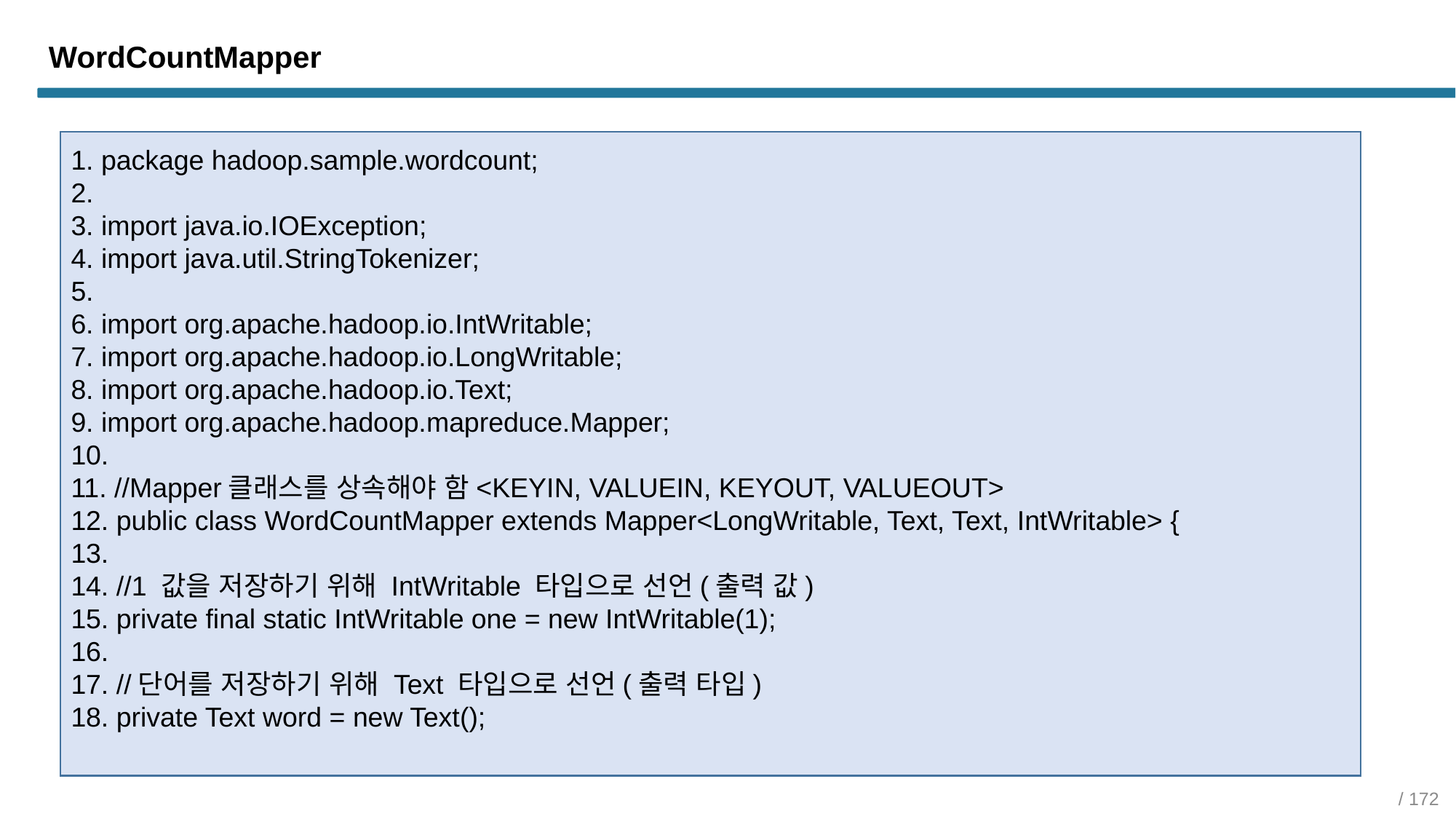

WordCountMapper
1. package hadoop.sample.wordcount;
2.
3. import java.io.IOException;
4. import java.util.StringTokenizer;
5.
6. import org.apache.hadoop.io.IntWritable;
7. import org.apache.hadoop.io.LongWritable;
8. import org.apache.hadoop.io.Text;
9. import org.apache.hadoop.mapreduce.Mapper;
10.
11. //Mapper클래스를 상속해야 함<KEYIN, VALUEIN, KEYOUT, VALUEOUT>
12. public class WordCountMapper extends Mapper<LongWritable, Text, Text, IntWritable> {
13.
14. //1 값을 저장하기 위해 IntWritable 타입으로 선언(출력 값)
15. private final static IntWritable one = new IntWritable(1);
16.
17. //단어를 저장하기 위해 Text 타입으로 선언(출력 타입)
18. private Text word = new Text();

/ 172